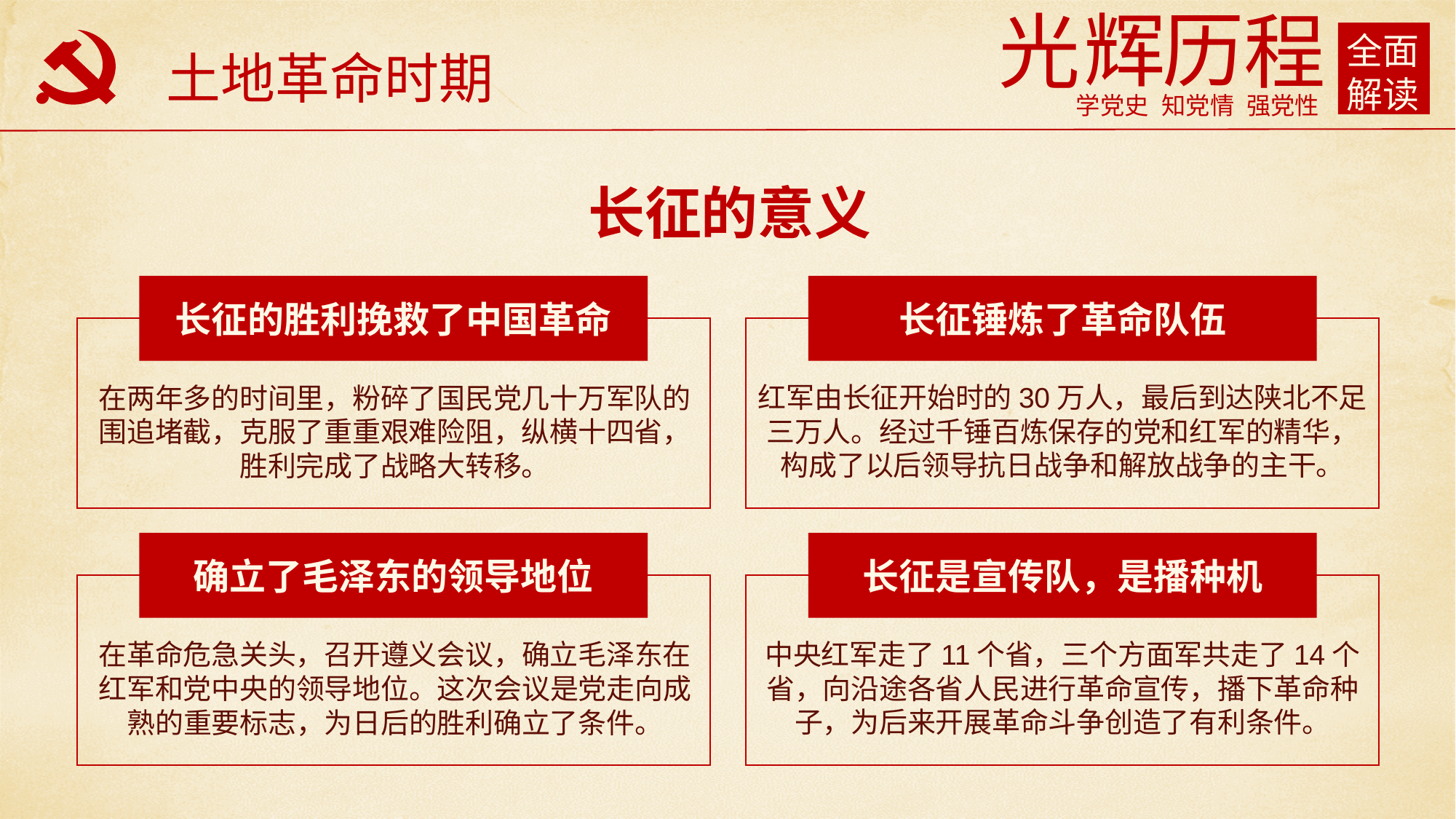

土地革命时期
长征的意义
长征锤炼了革命队伍

红军由长征开始时的30万人，最后到达陕北不足三万人。经过千锤百炼保存的党和红军的精华，构成了以后领导抗日战争和解放战争的主干。
长征的胜利挽救了中国革命

在两年多的时间里，粉碎了国民党几十万军队的围追堵截，克服了重重艰难险阻，纵横十四省，胜利完成了战略大转移。
长征是宣传队，是播种机

中央红军走了11个省，三个方面军共走了14个省，向沿途各省人民进行革命宣传，播下革命种子，为后来开展革命斗争创造了有利条件。
确立了毛泽东的领导地位

在革命危急关头，召开遵义会议，确立毛泽东在红军和党中央的领导地位。这次会议是党走向成熟的重要标志，为日后的胜利确立了条件。
延时符